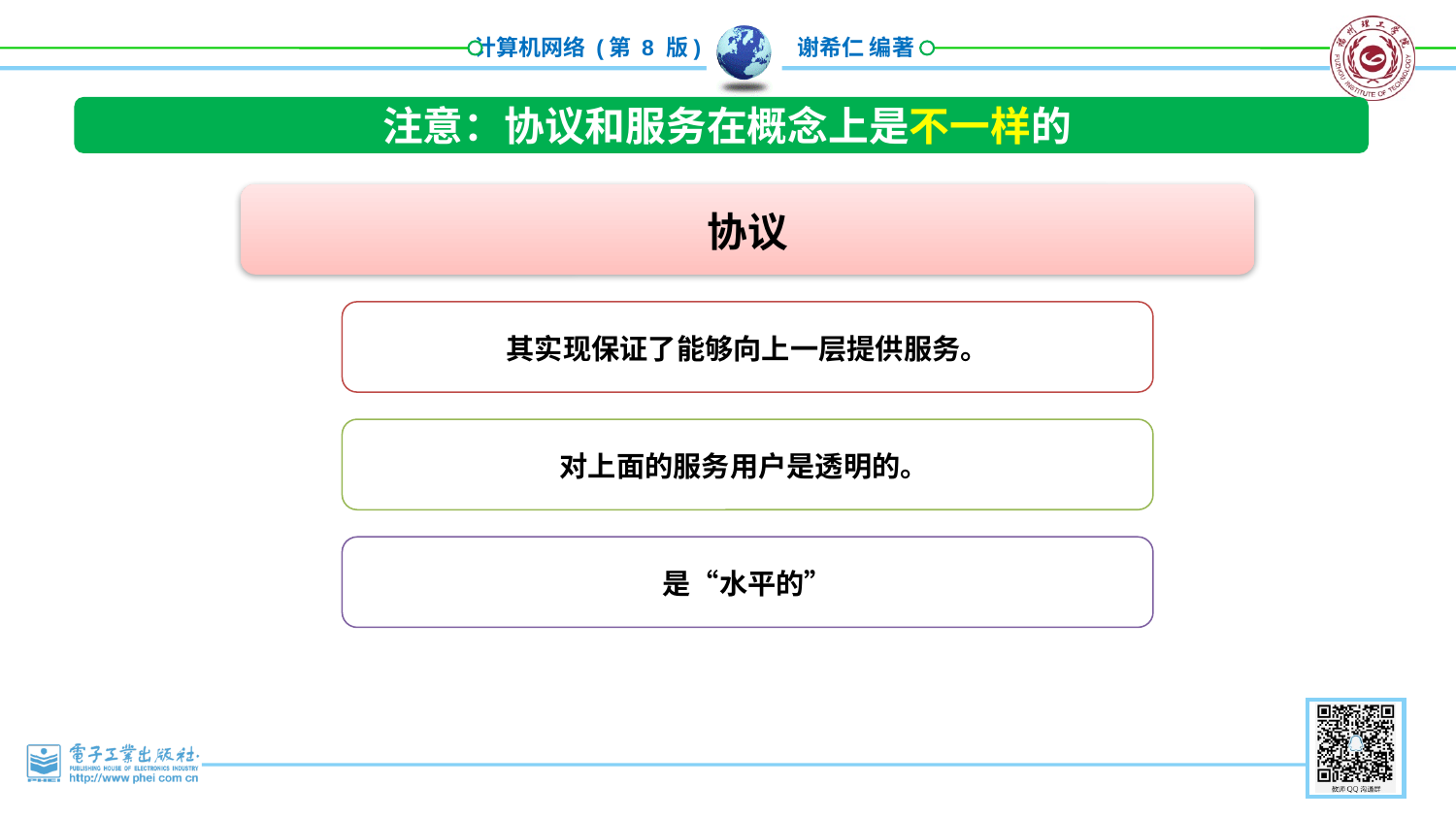

注意：协议和服务在概念上是不一样的
协议
其实现保证了能够向上一层提供服务。
是“水平的”
服务
对上面的服务用户是透明的。